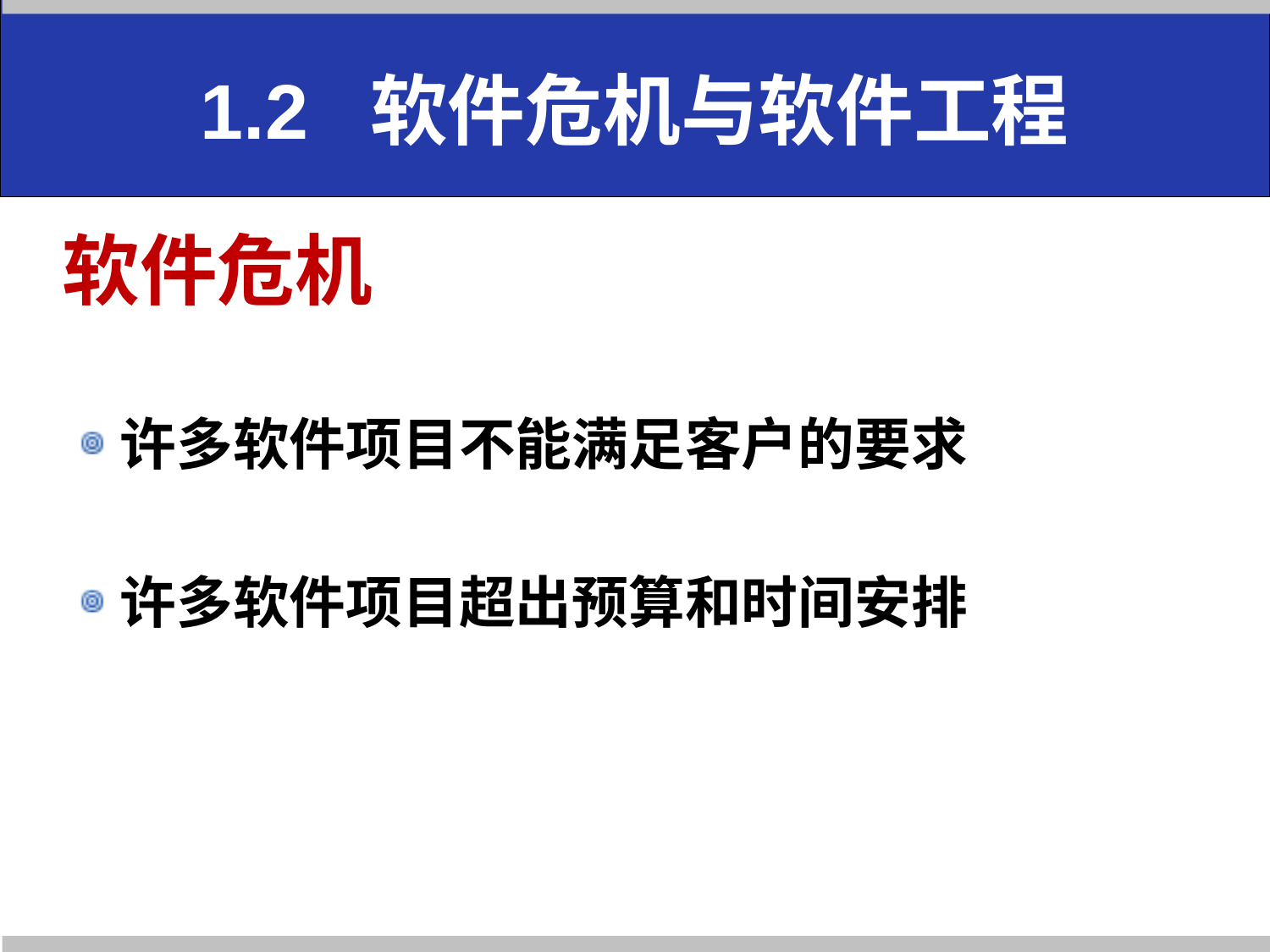

1.2  软件危机与软件工程
# 软件危机

许多软件项目不能满足客户的要求

许多软件项目超出预算和时间安排
32